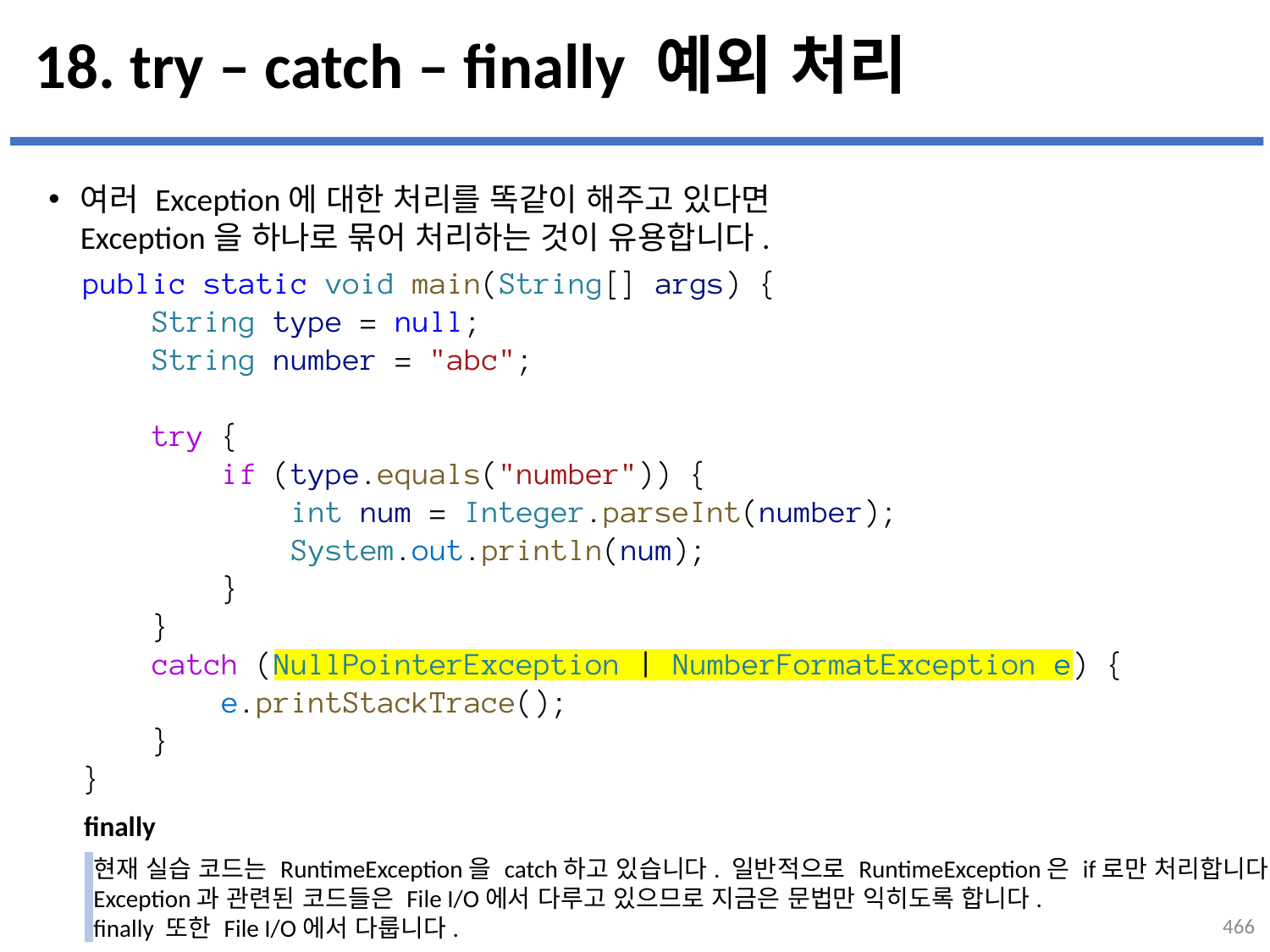

# 18. try – catch – finally 예외 처리
여러 Exception에 대한 처리를 똑같이 해주고 있다면
Exception을 하나로 묶어 처리하는 것이 유용합니다.
public static void main(String[] args) {
    String type = null;
    String number = "abc";
    try {
        if (type.equals("number")) {
            int num = Integer.parseInt(number);
            System.out.println(num);
        }
    }
    catch (NullPointerException | NumberFormatException e) {
        e.printStackTrace();
    }
}
finally
현재 실습 코드는 RuntimeException을 catch하고 있습니다. 일반적으로 RuntimeException은 if로만 처리합니다.
Exception과 관련된 코드들은 File I/O에서 다루고 있으므로 지금은 문법만 익히도록 합니다.
finally 또한 File I/O에서 다룹니다.

466